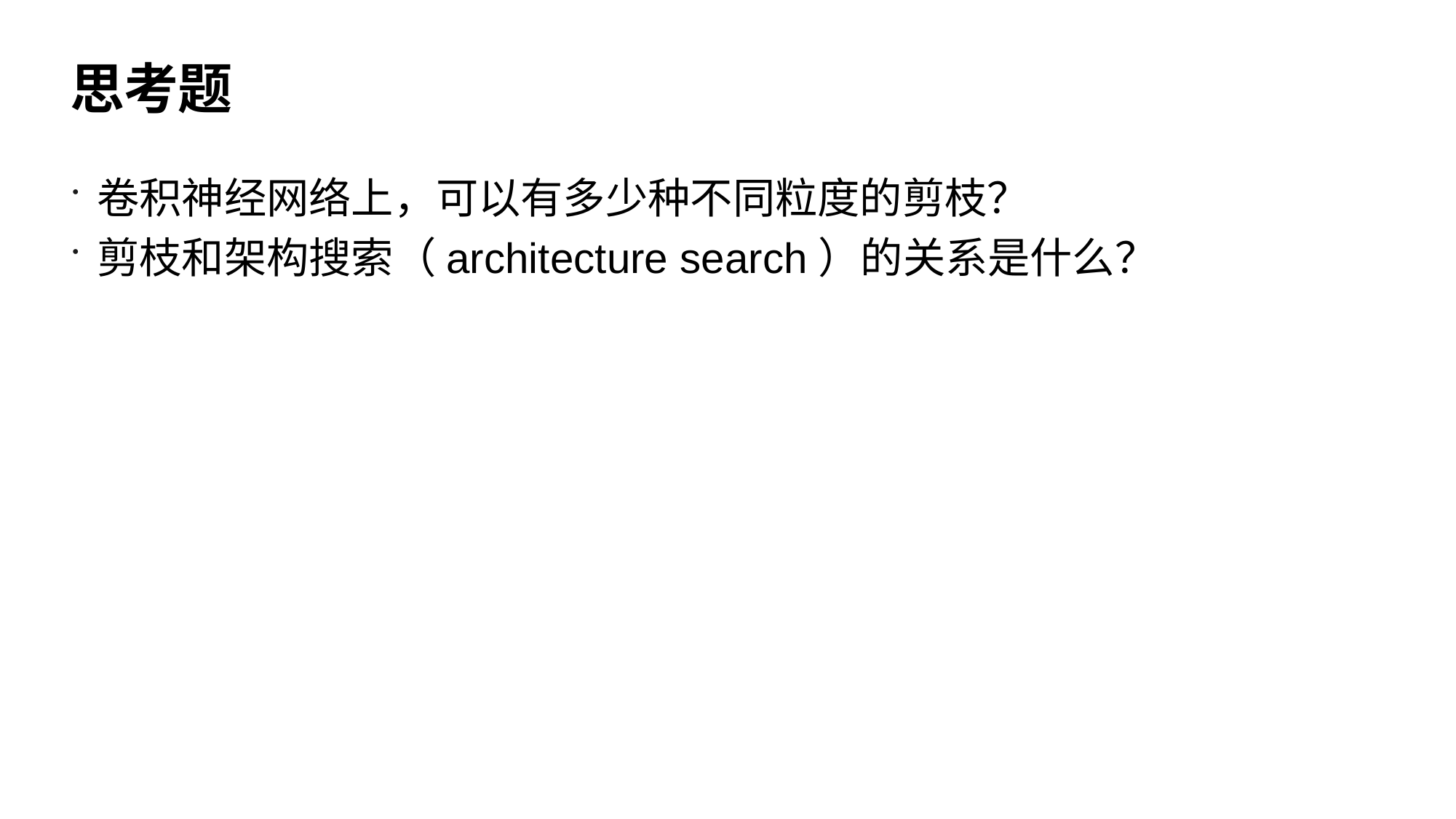

# 思考题
卷积神经网络上，可以有多少种不同粒度的剪枝？
剪枝和架构搜索（architecture search）的关系是什么？